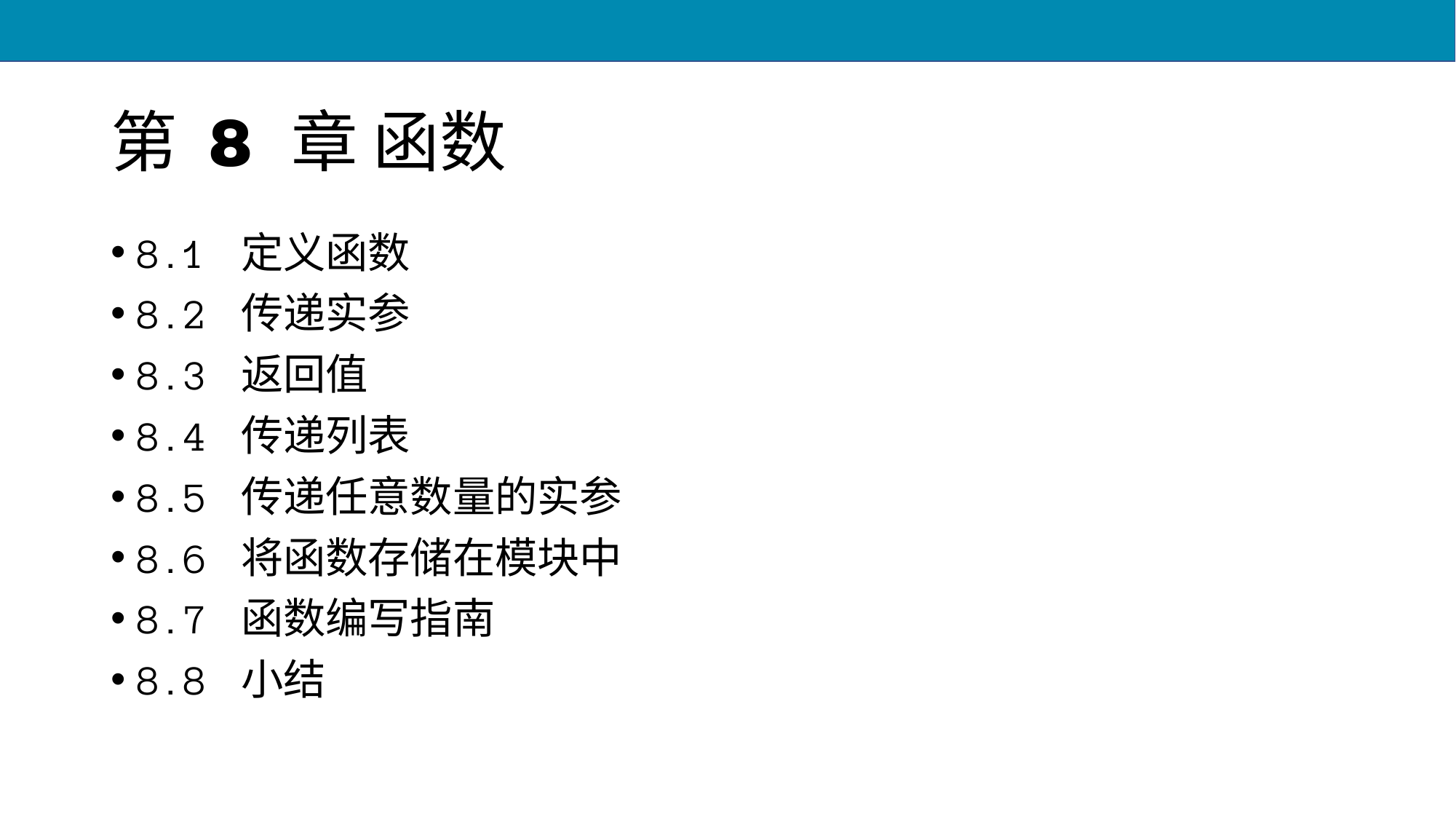

# 第 8 章 函数
8.1 定义函数
8.2 传递实参
8.3 返回值
8.4 传递列表
8.5 传递任意数量的实参
8.6 将函数存储在模块中
8.7 函数编写指南
8.8 小结